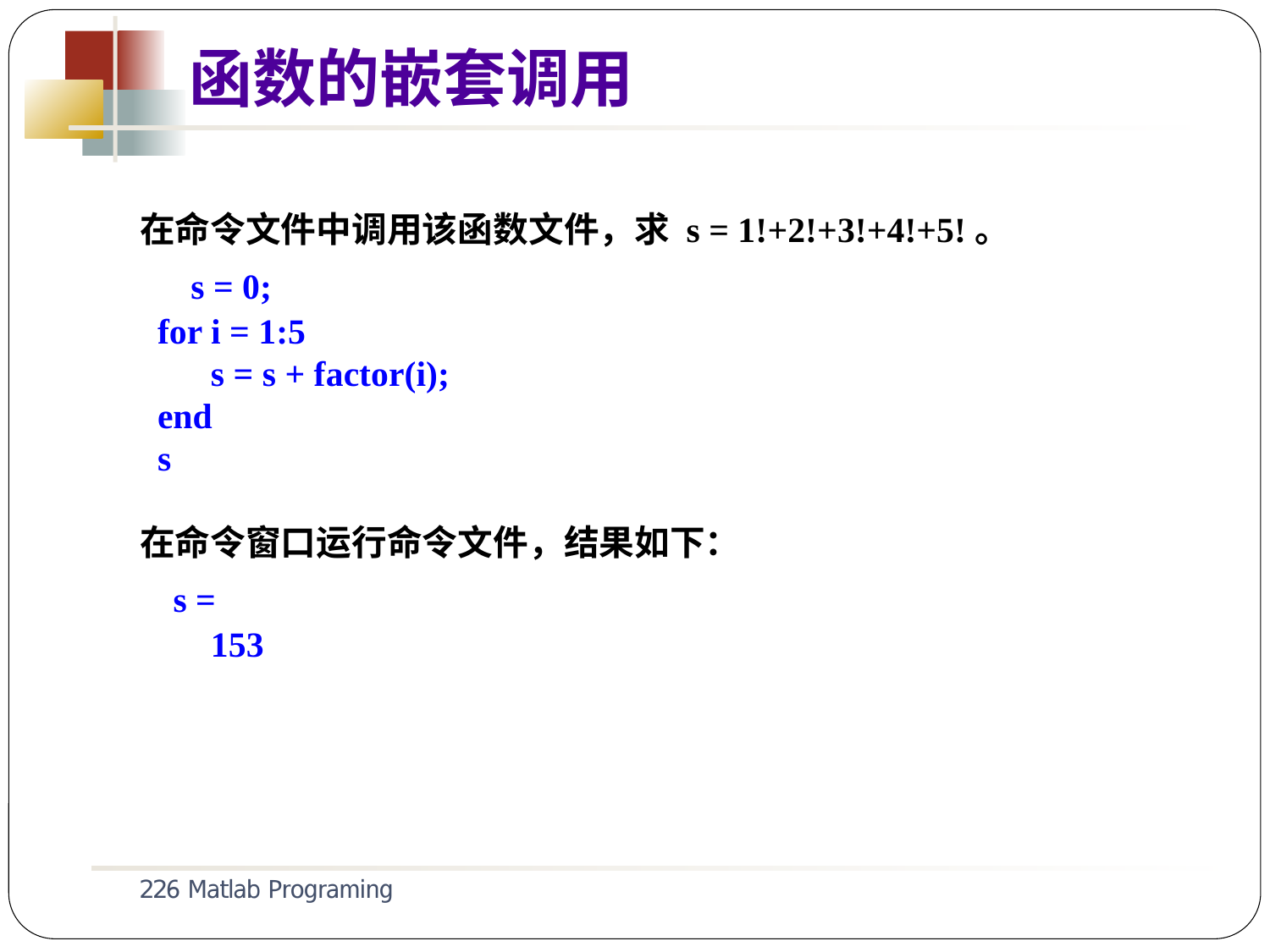

在命令文件中调用该函数文件，求 s = 1!+2!+3!+4!+5!。
     s = 0;
  for i = 1:5
        s = s + factor(i);
  end
  s

在命令窗口运行命令文件，结果如下：
   s =
        153
函数的嵌套调用
226 Matlab Programing